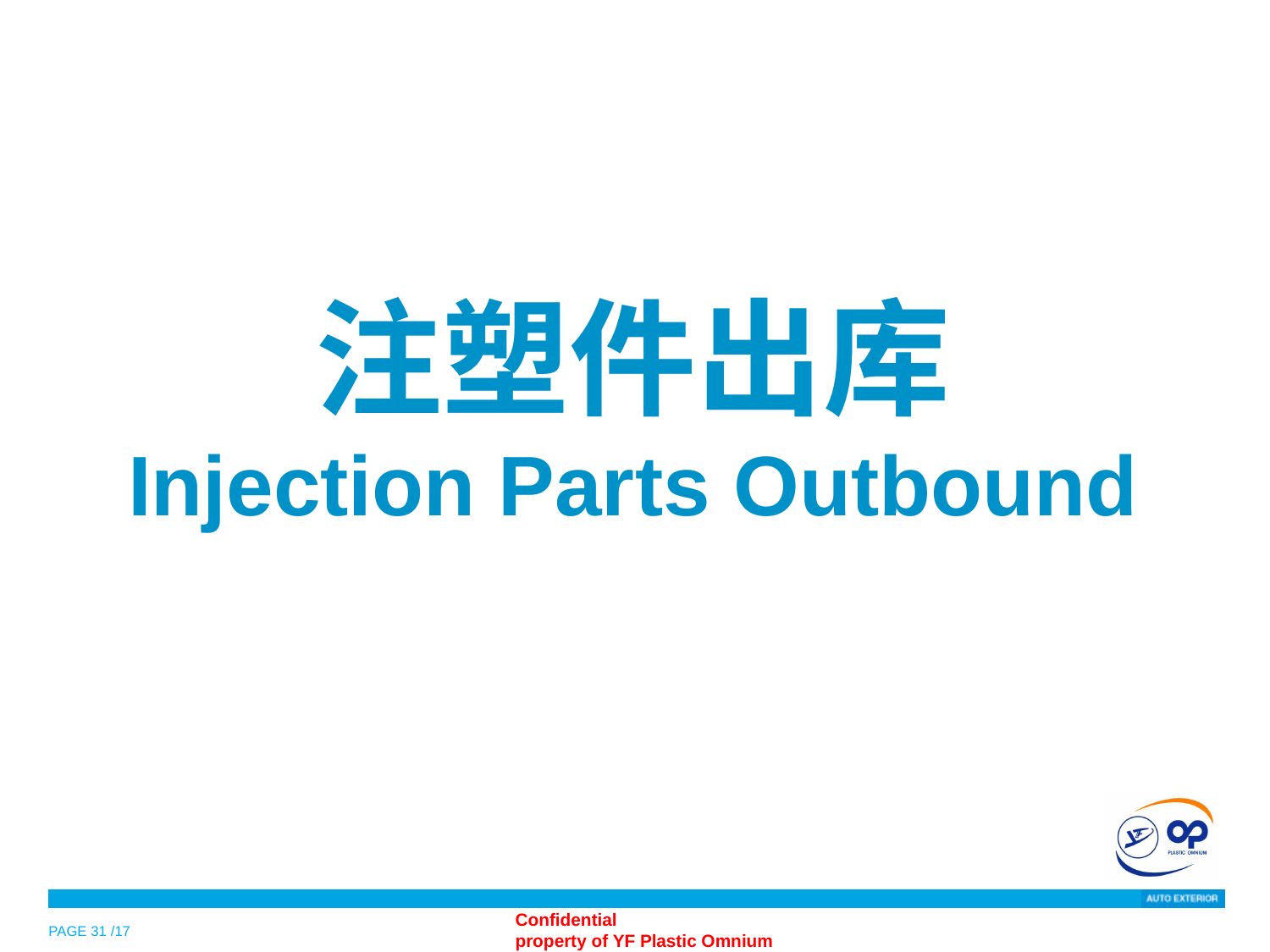

注塑件出库
Injection Parts Outbound
PAGE 31 /17